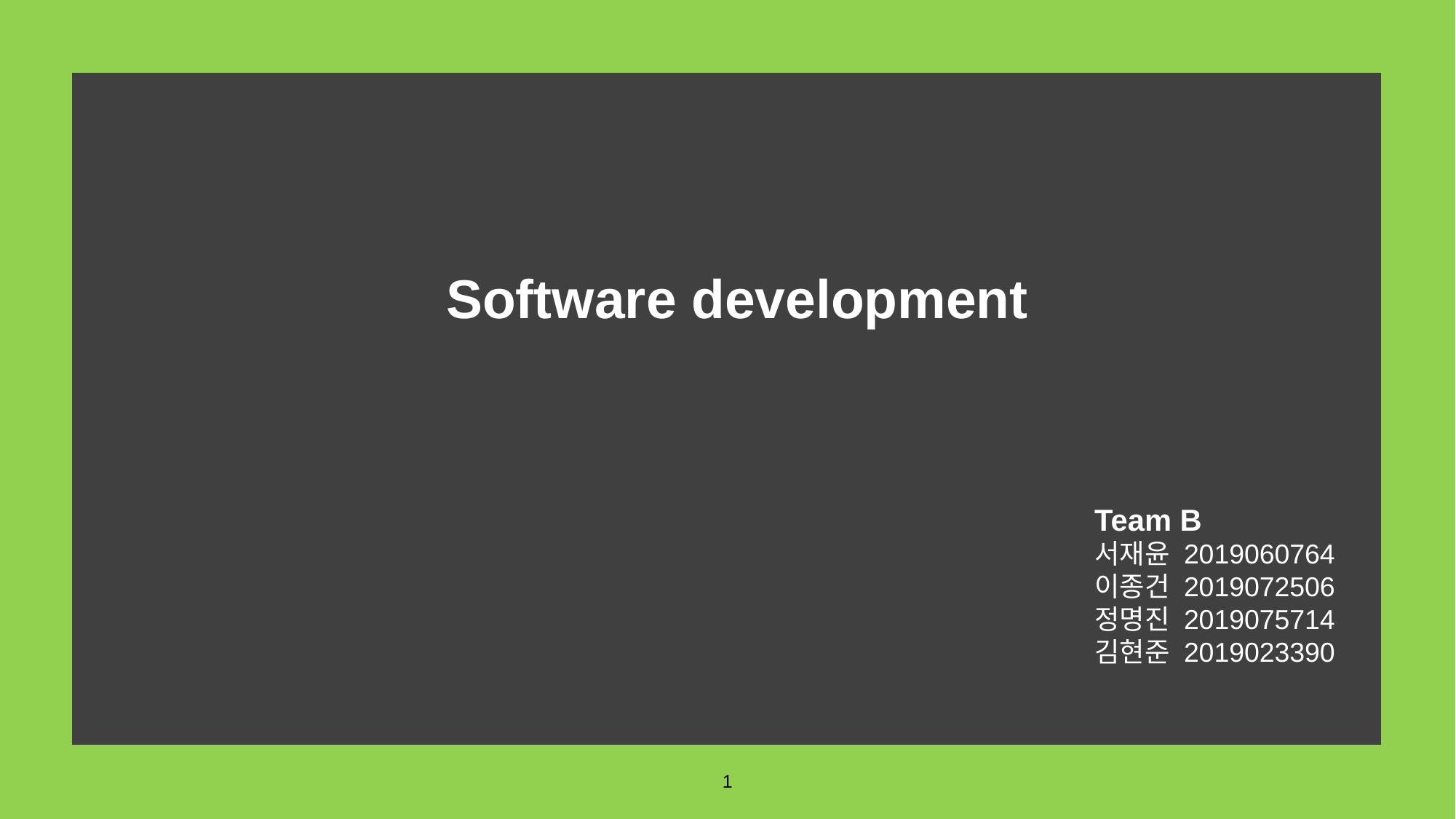

Software development
Team B
서재윤 2019060764
이종건 2019072506
정명진 2019075714
김현준 2019023390
1